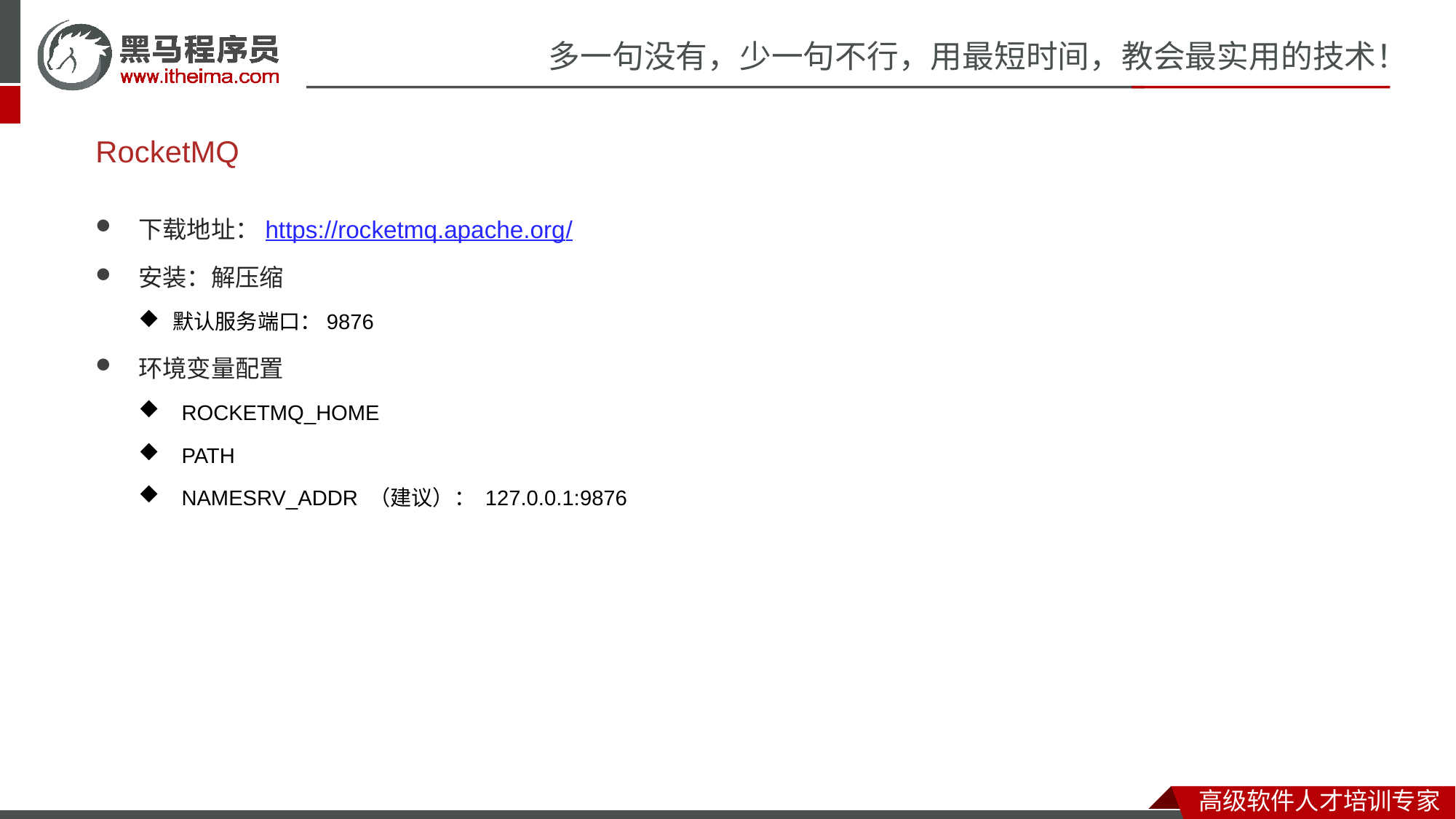

# RocketMQ
下载地址：https://rocketmq.apache.org/
安装：解压缩
默认服务端口：9876
环境变量配置
ROCKETMQ_HOME
PATH
NAMESRV_ADDR （建议）： 127.0.0.1:9876